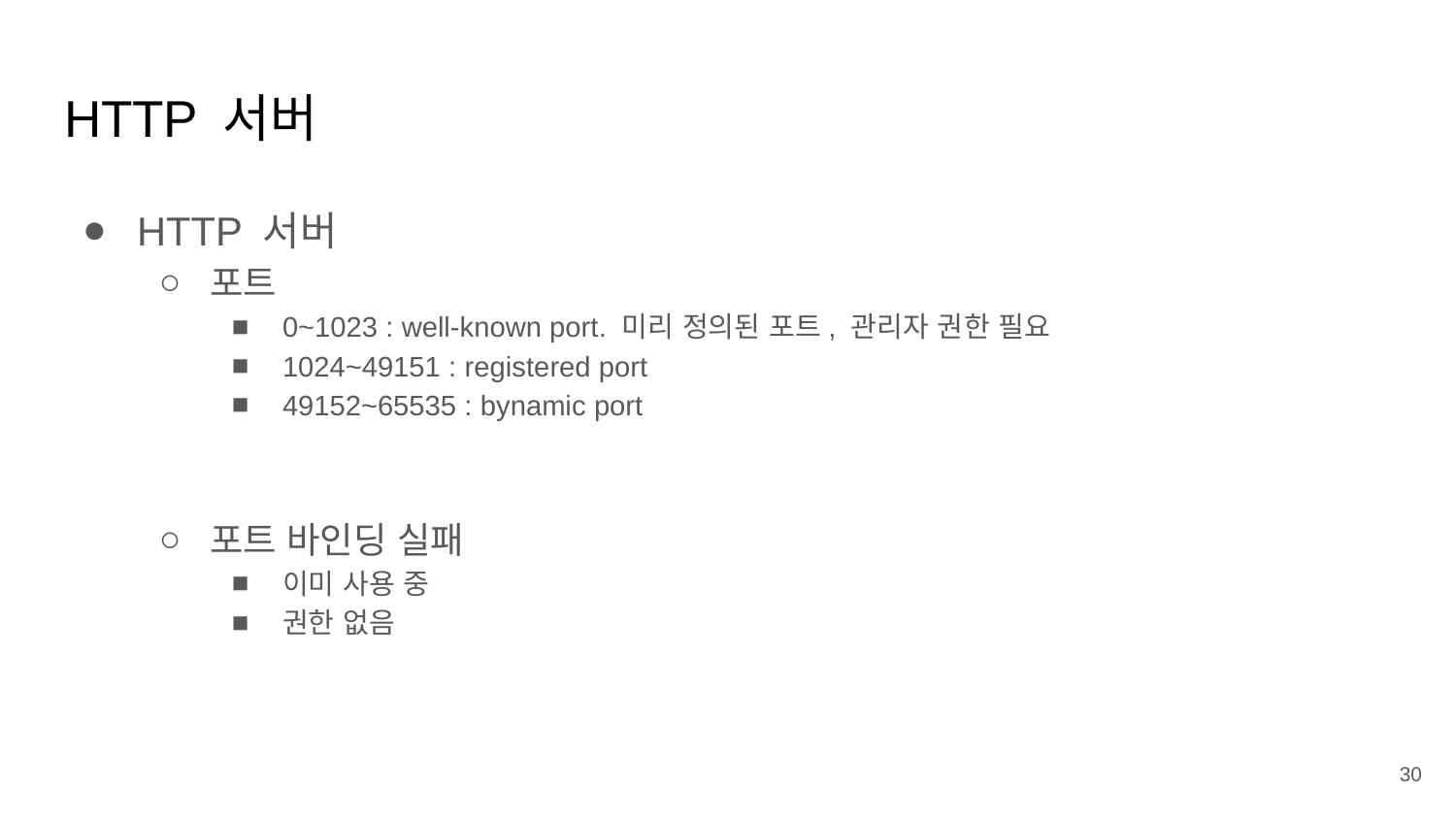

# HTTP 서버
HTTP 서버
포트
0~1023 : well-known port. 미리 정의된 포트, 관리자 권한 필요
1024~49151 : registered port
49152~65535 : bynamic port

포트 바인딩 실패
이미 사용 중
권한 없음
30